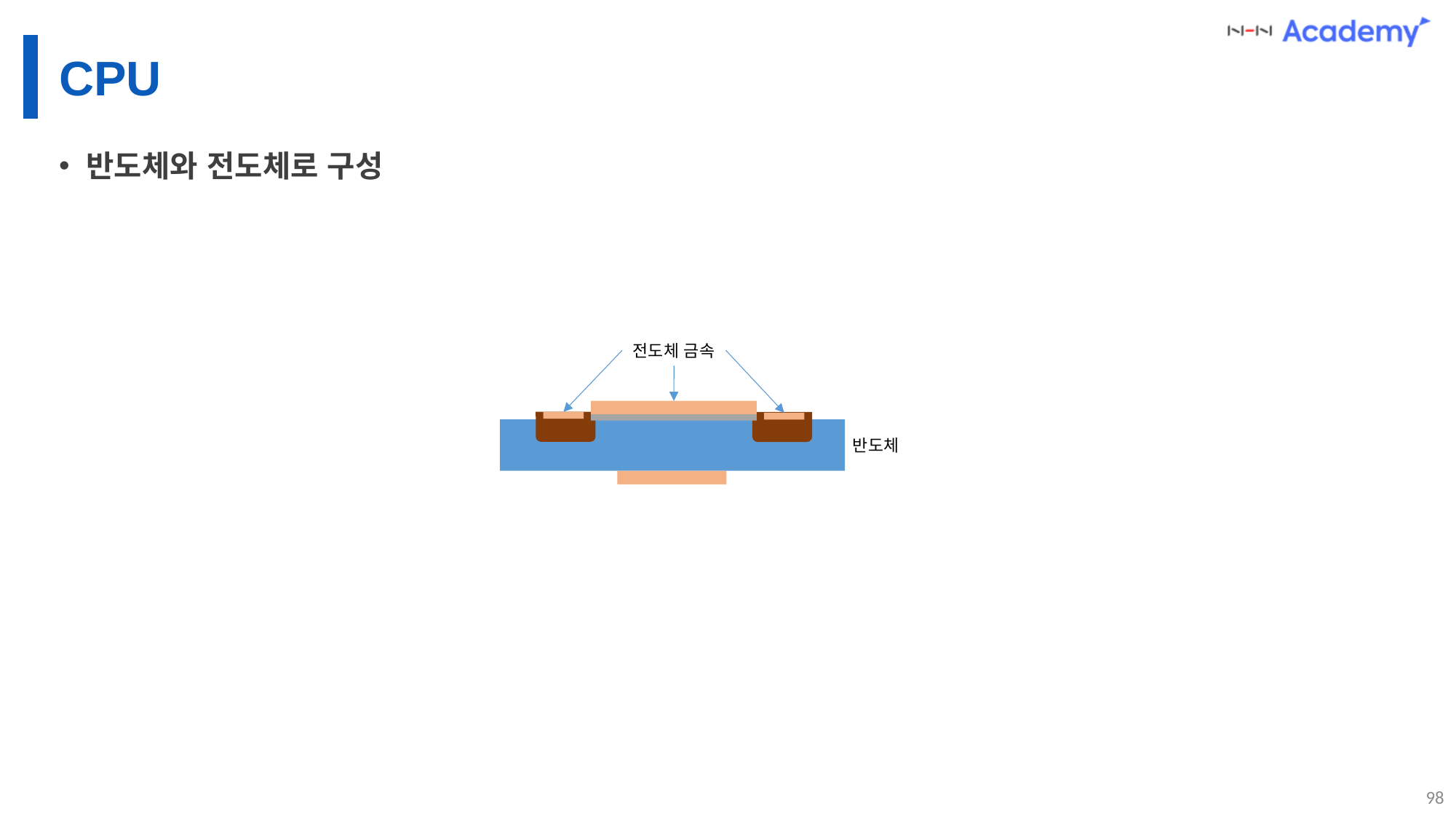

# CPU
반도체와 전도체로 구성
전도체 금속

반도체
98